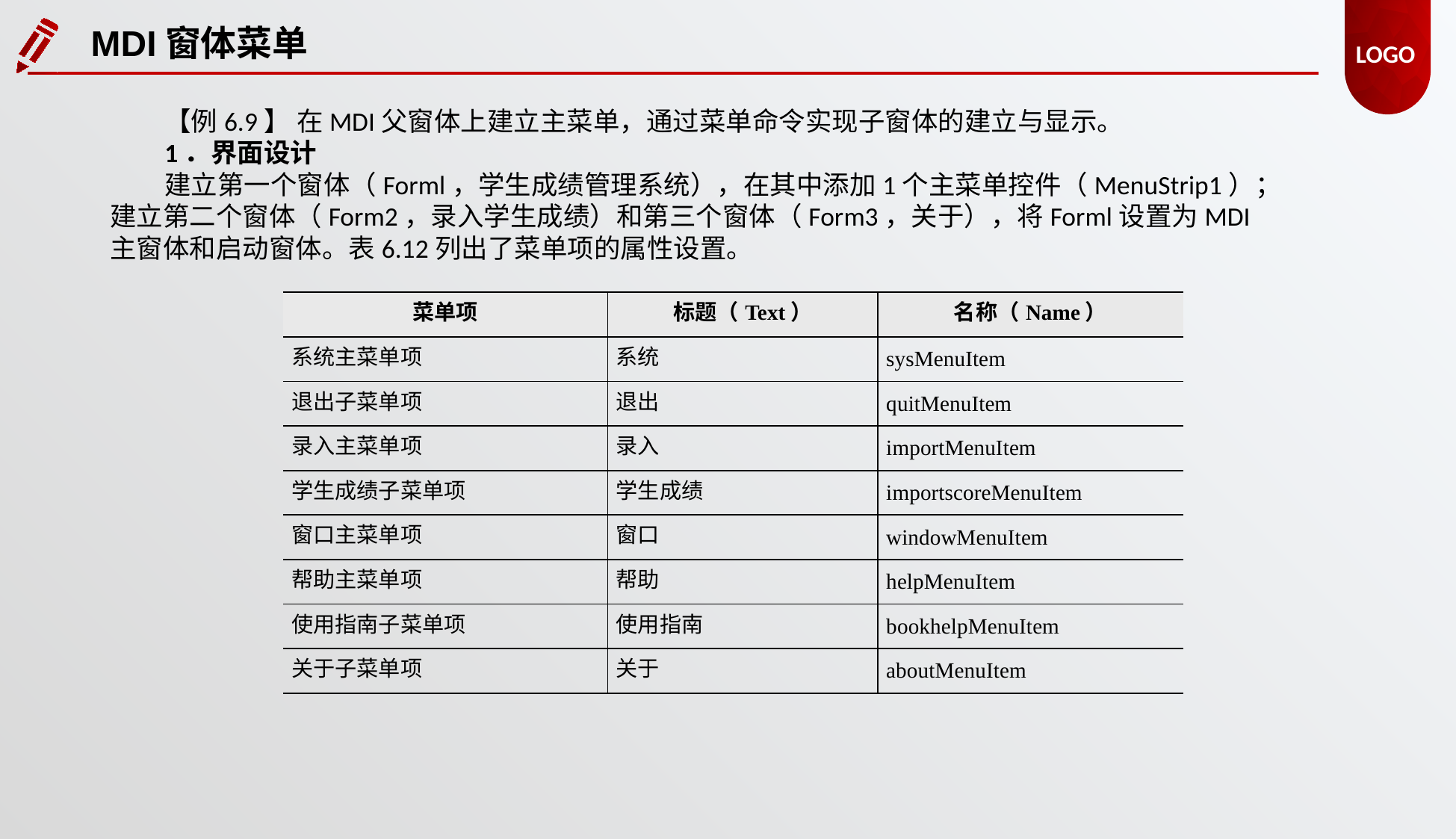

MDI窗体菜单
【例6.9】 在MDI父窗体上建立主菜单，通过菜单命令实现子窗体的建立与显示。
1．界面设计
建立第一个窗体（Forml，学生成绩管理系统），在其中添加1个主菜单控件（MenuStrip1）；建立第二个窗体（Form2，录入学生成绩）和第三个窗体（Form3，关于），将Forml设置为MDI主窗体和启动窗体。表6.12列出了菜单项的属性设置。
| 菜单项 | 标题（Text） | 名称（Name） |
| --- | --- | --- |
| 系统主菜单项 | 系统 | sysMenuItem |
| 退出子菜单项 | 退出 | quitMenuItem |
| 录入主菜单项 | 录入 | importMenuItem |
| 学生成绩子菜单项 | 学生成绩 | importscoreMenuItem |
| 窗口主菜单项 | 窗口 | windowMenuItem |
| 帮助主菜单项 | 帮助 | helpMenuItem |
| 使用指南子菜单项 | 使用指南 | bookhelpMenuItem |
| 关于子菜单项 | 关于 | aboutMenuItem |